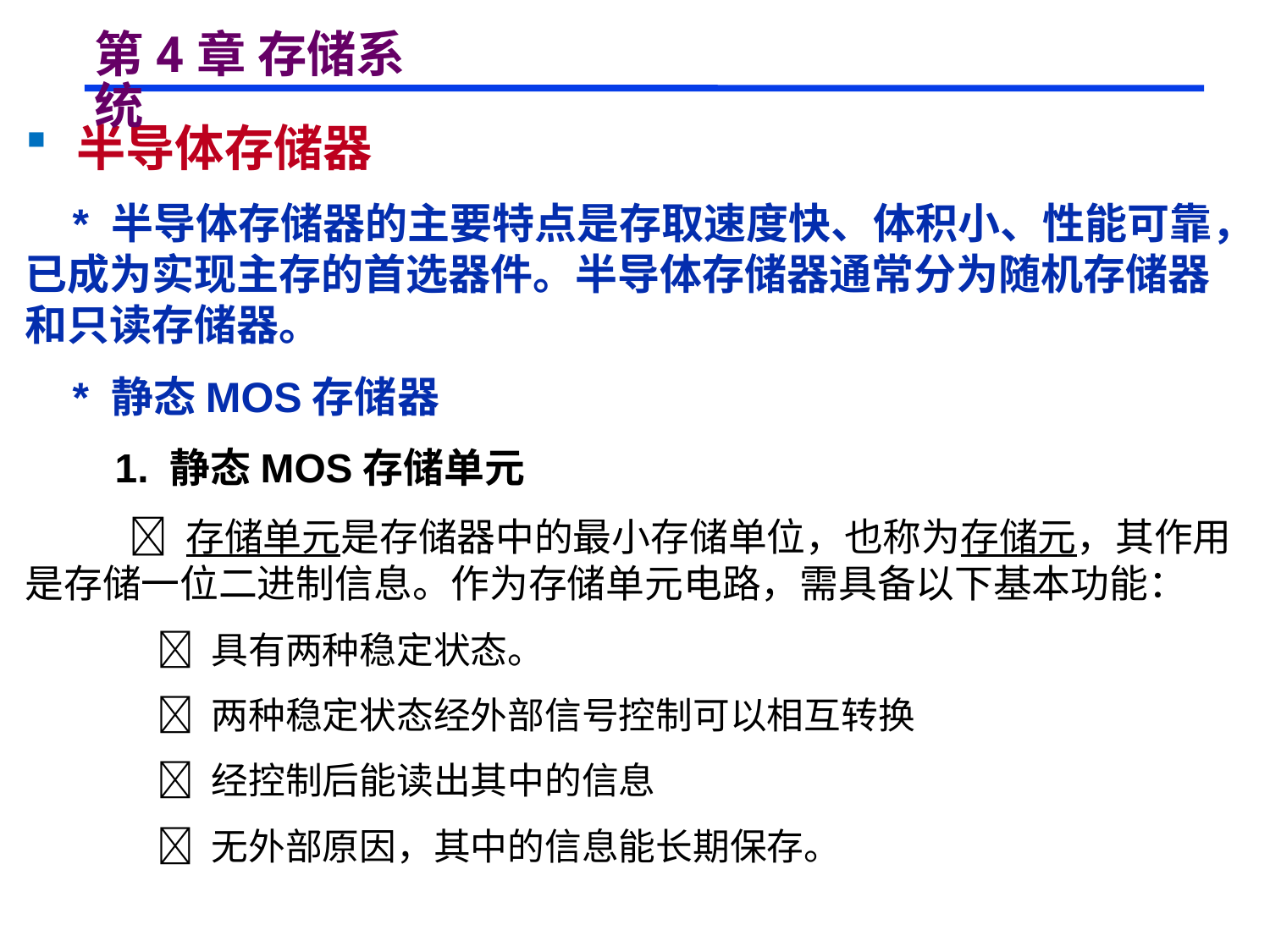

# 第4章 存储系统
 半导体存储器
    * 半导体存储器的主要特点是存取速度快、体积小、性能可靠，已成为实现主存的首选器件。半导体存储器通常分为随机存储器和只读存储器。
    * 静态MOS存储器
        1. 静态MOS存储单元
            • 存储单元是存储器中的最小存储单位，也称为存储元，其作用是存储一位二进制信息。作为存储单元电路，需具备以下基本功能：
                ♣ 具有两种稳定状态。
                ♣ 两种稳定状态经外部信号控制可以相互转换
                ♣ 经控制后能读出其中的信息
                ♣ 无外部原因，其中的信息能长期保存。